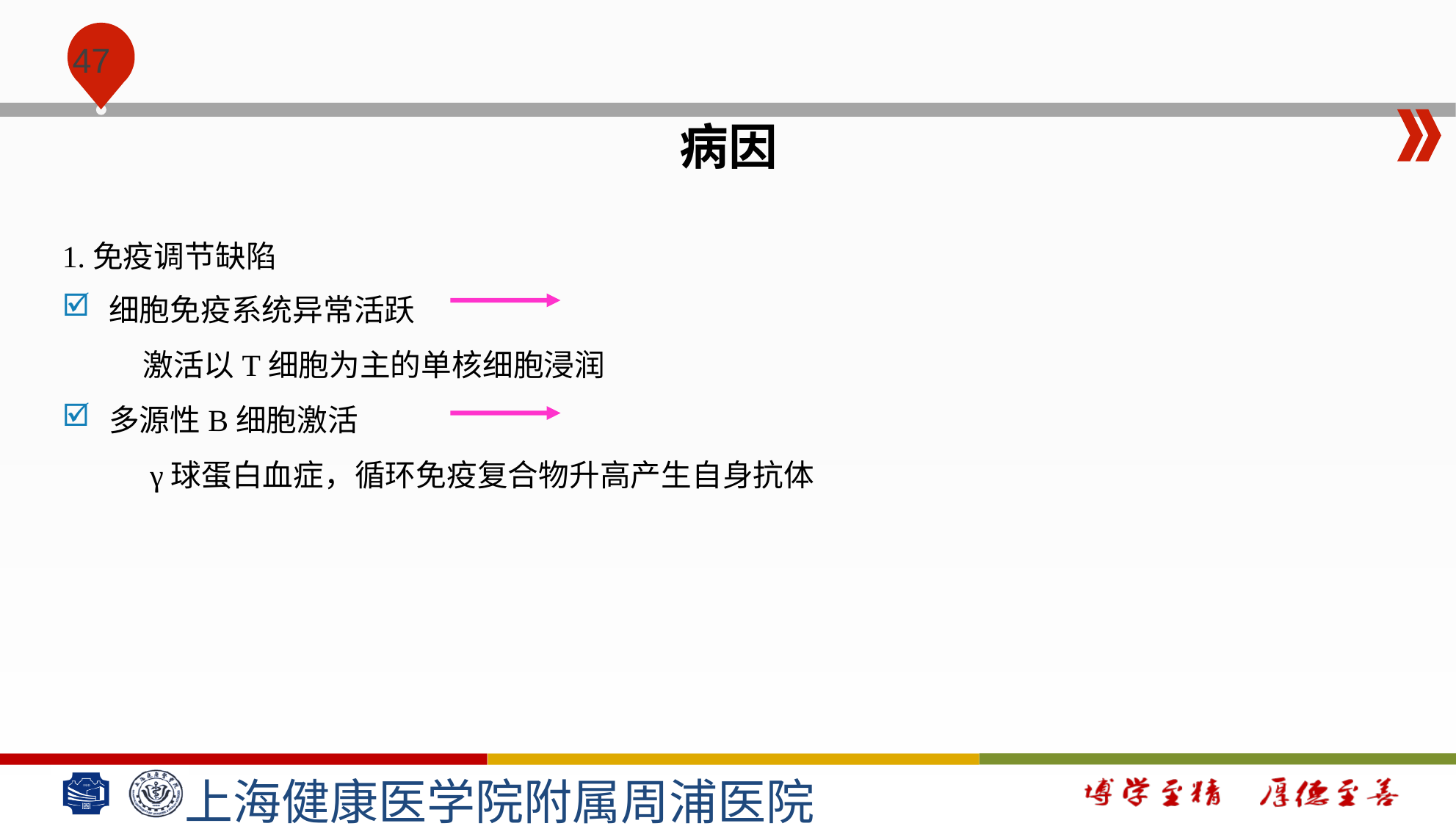

#

病因
1.免疫调节缺陷
细胞免疫系统异常活跃
     激活以T细胞为主的单核细胞浸润
多源性B细胞激活
     γ球蛋白血症，循环免疫复合物升高产生自身抗体